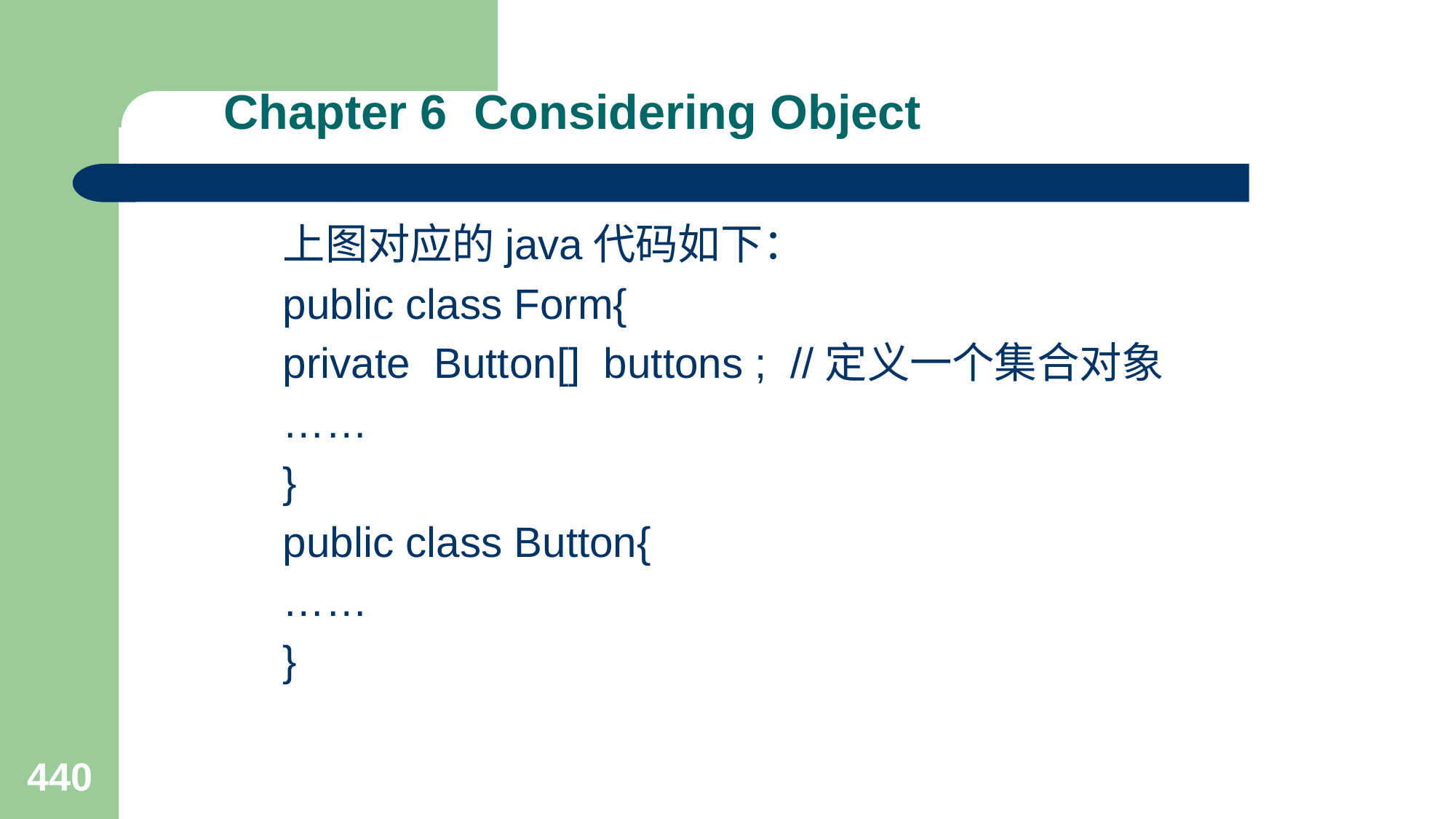

# Chapter 6  Considering Object
上图对应的java代码如下：
public class Form{
private  Button[]  buttons ;  //定义一个集合对象
……
}
public class Button{
……
}
440